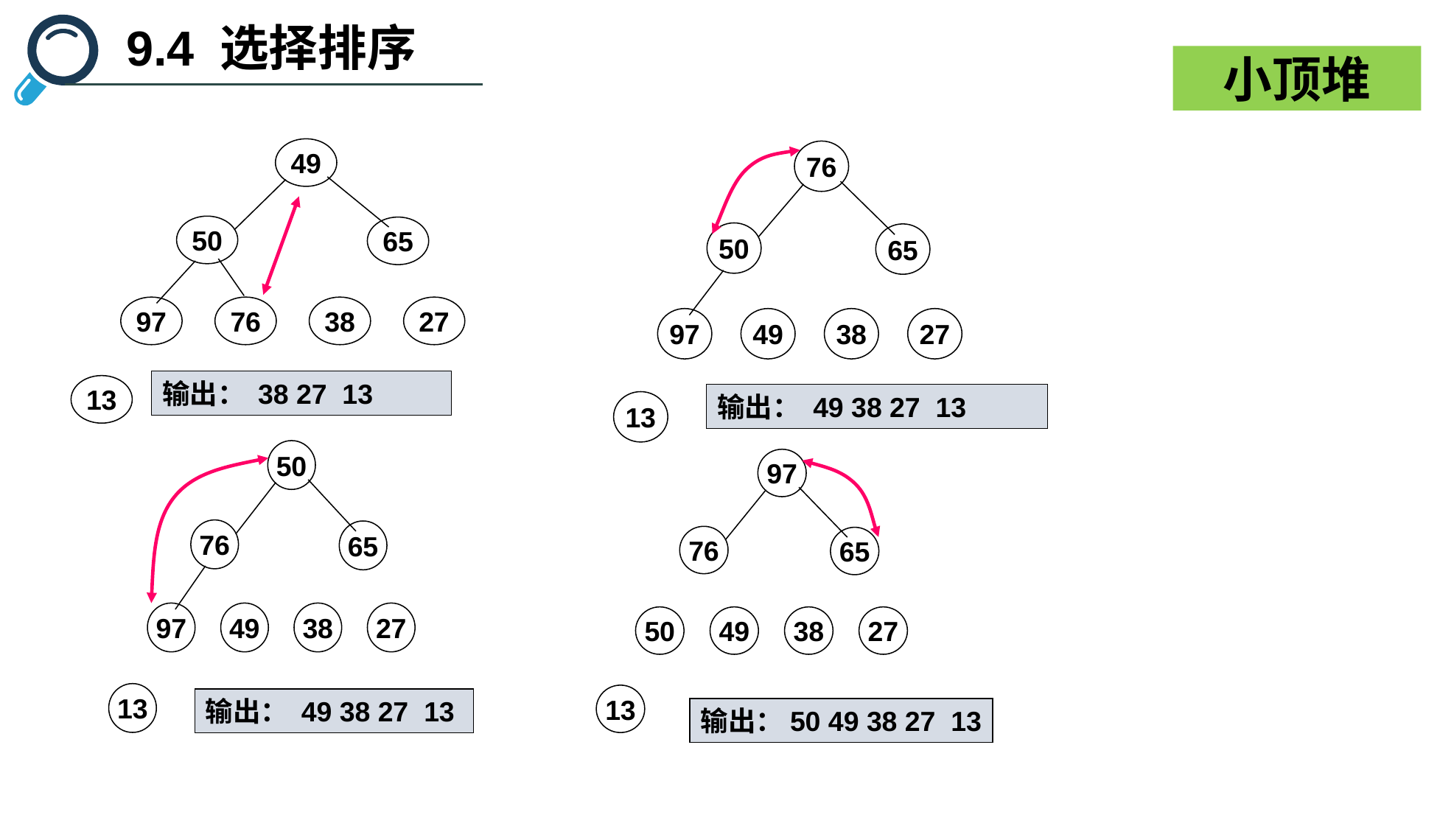

9.4 选择排序
小顶堆
49

50
65

97
76
38
27
输出： 38 27  13
13
76

50
65

97
49
38
27
输出： 49 38 27  13
13

50

76
65

97
49
38
27
13
输出： 49 38 27  13
97

76
65
50
49
38
27
13
输出：50 49 38 27  13